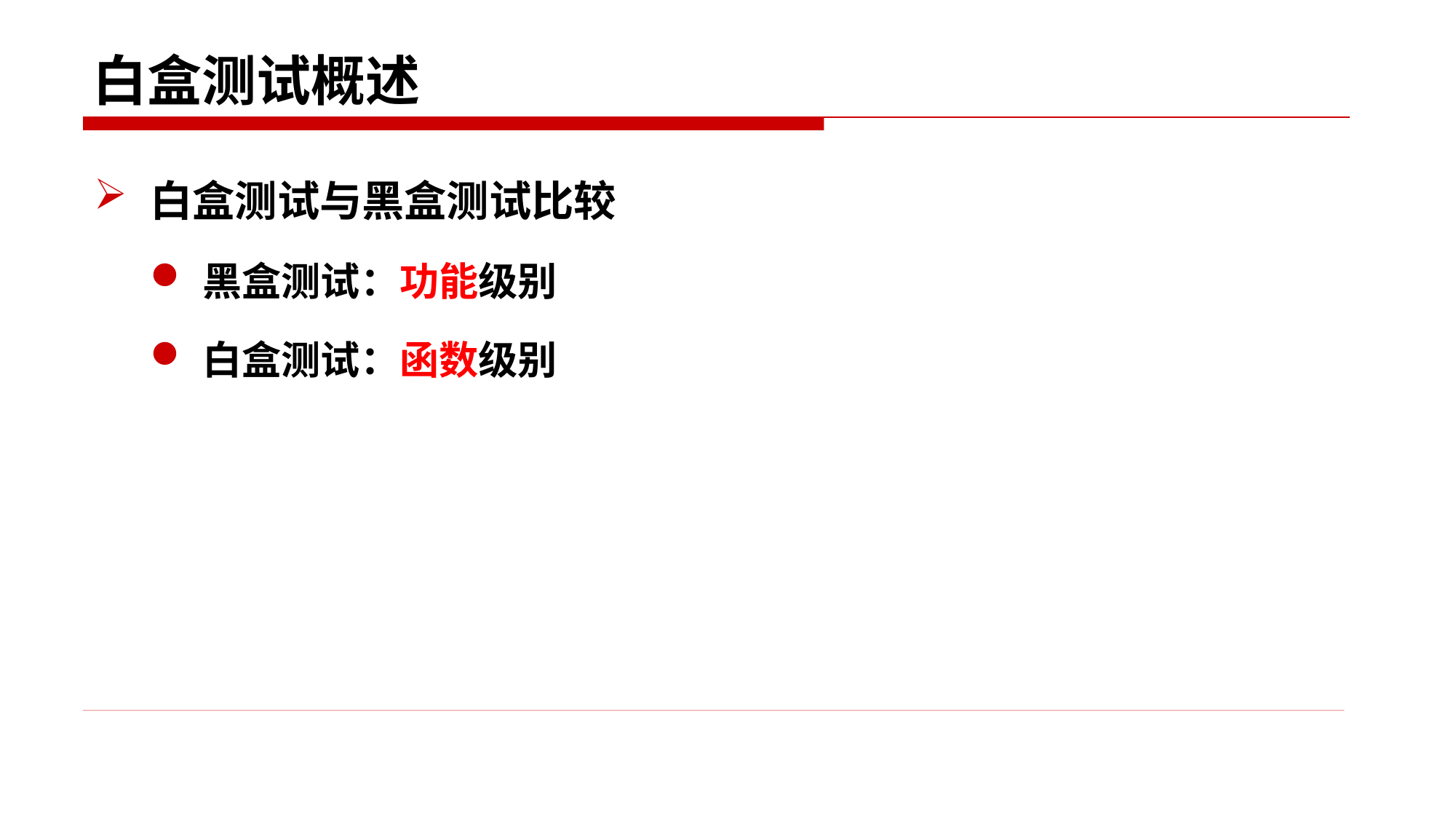

# 白盒测试概述
白盒测试与黑盒测试比较
黑盒测试：功能级别
白盒测试：函数级别